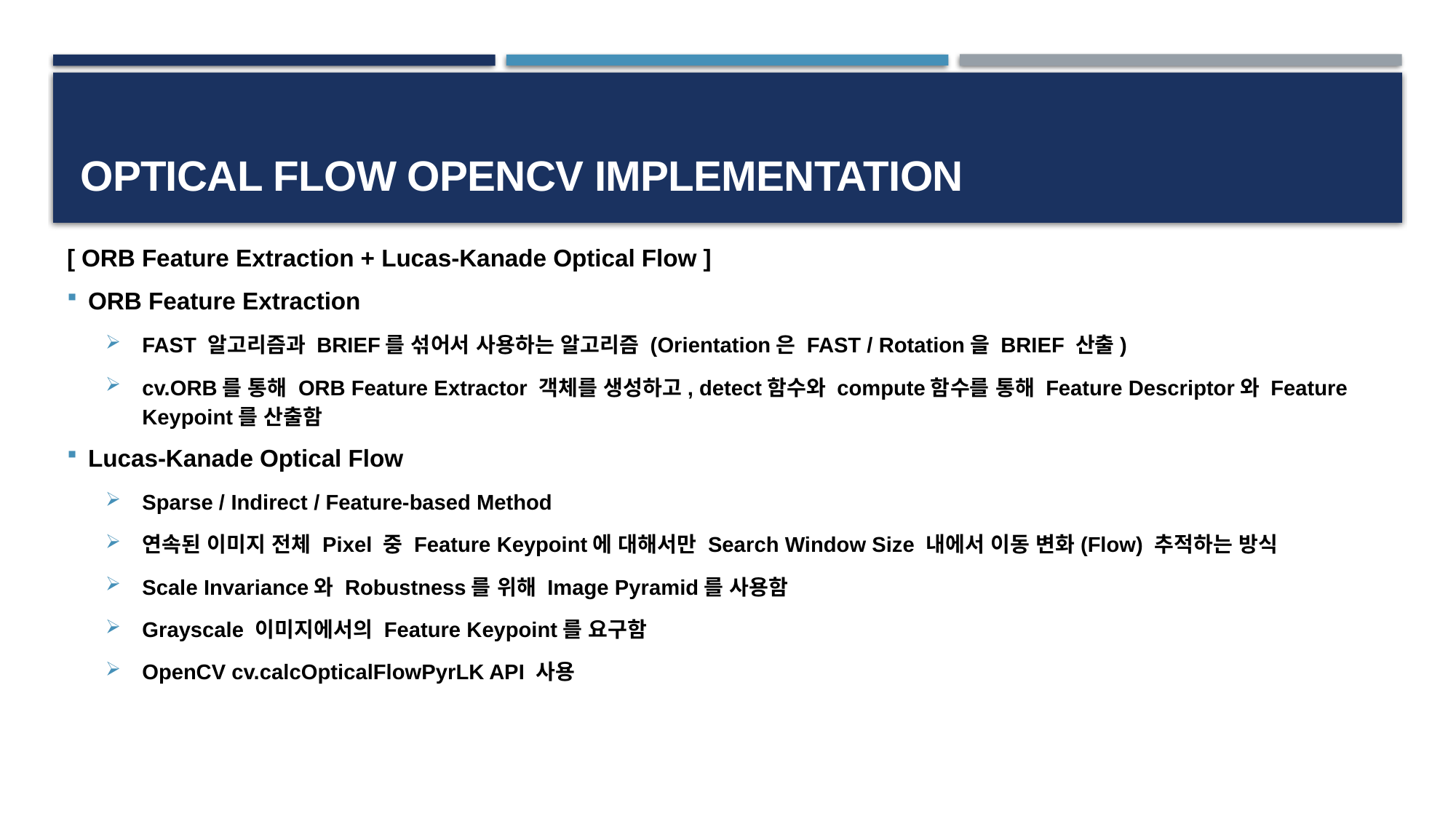

# Optical Flow OpenCV Implementation
[ ORB Feature Extraction + Lucas-Kanade Optical Flow ]
ORB Feature Extraction
FAST 알고리즘과 BRIEF를 섞어서 사용하는 알고리즘 (Orientation은 FAST / Rotation을 BRIEF 산출)
cv.ORB를 통해 ORB Feature Extractor 객체를 생성하고, detect함수와 compute함수를 통해 Feature Descriptor와 Feature Keypoint를 산출함
Lucas-Kanade Optical Flow
Sparse / Indirect / Feature-based Method
연속된 이미지 전체 Pixel 중 Feature Keypoint에 대해서만 Search Window Size 내에서 이동 변화(Flow) 추적하는 방식
Scale Invariance와 Robustness를 위해 Image Pyramid를 사용함
Grayscale 이미지에서의 Feature Keypoint를 요구함
OpenCV cv.calcOpticalFlowPyrLK API 사용